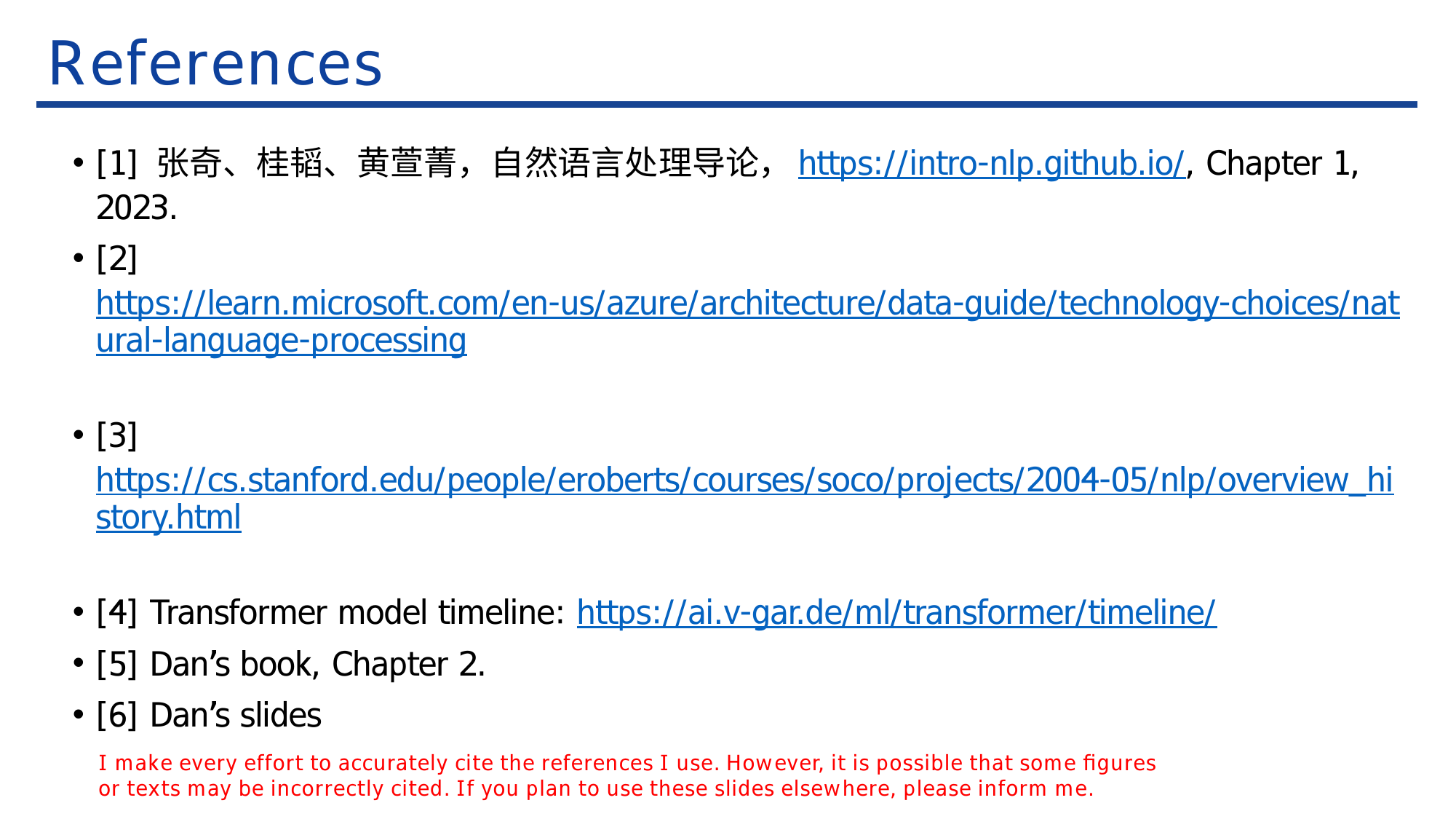

# References
[1] 张奇、桂韬、黄萱菁，自然语言处理导论，https://intro-nlp.github.io/, Chapter 1, 2023.
[2] https://learn.microsoft.com/en-us/azure/architecture/data-guide/technology-choices/natural-language-processing
[3] https://cs.stanford.edu/people/eroberts/courses/soco/projects/2004-05/nlp/overview_history.html
[4] Transformer model timeline: https://ai.v-gar.de/ml/transformer/timeline/
[5] Dan’s book, Chapter 2.
[6] Dan’s slides
I make every effort to accurately cite the references I use. However, it is possible that some figures or texts may be incorrectly cited. If you plan to use these slides elsewhere, please inform me.
99